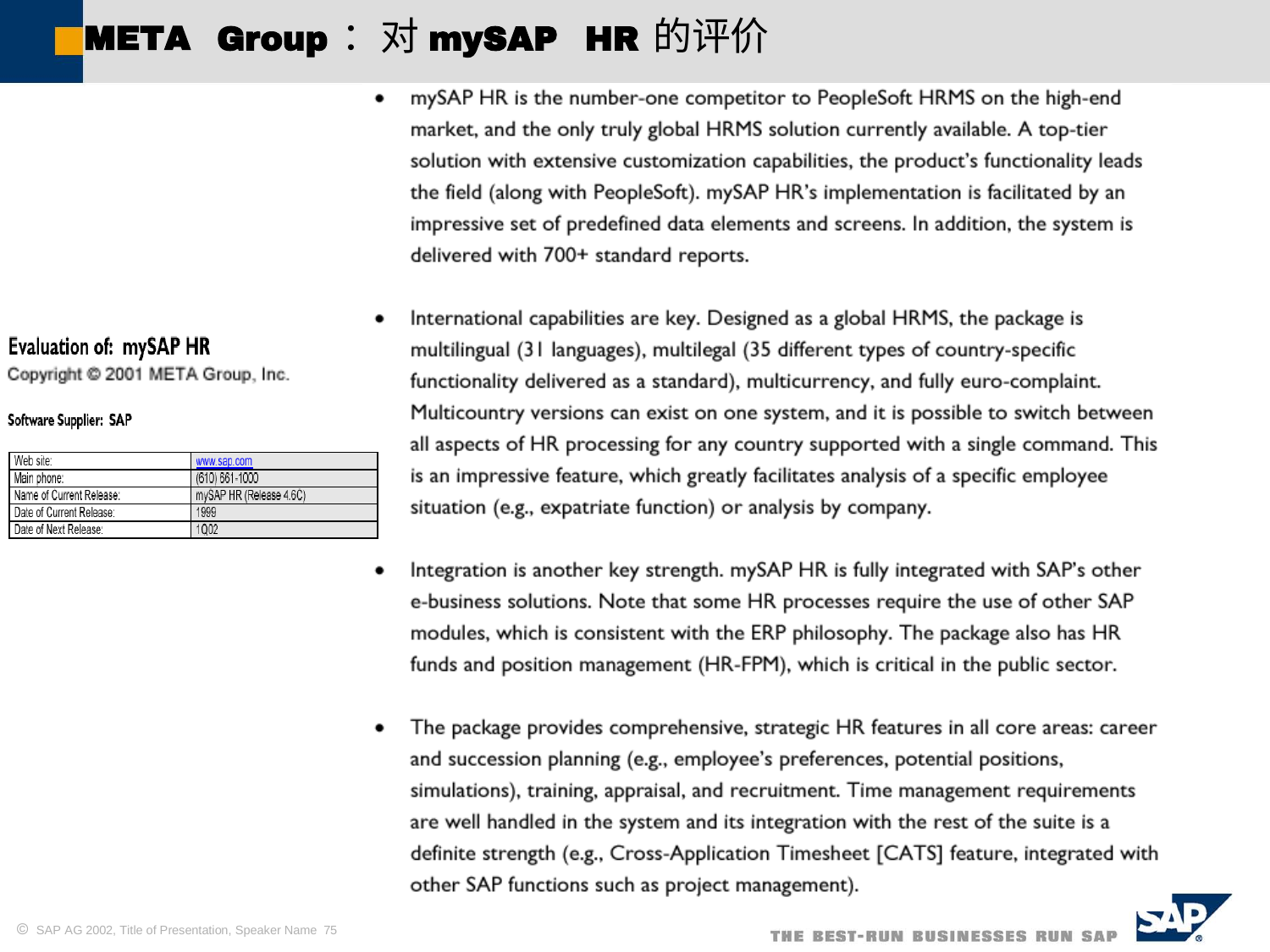

Group：对mySAP
HR的评价
META

©  SAP AG 2002, Title of Presentation, Speaker Name  75